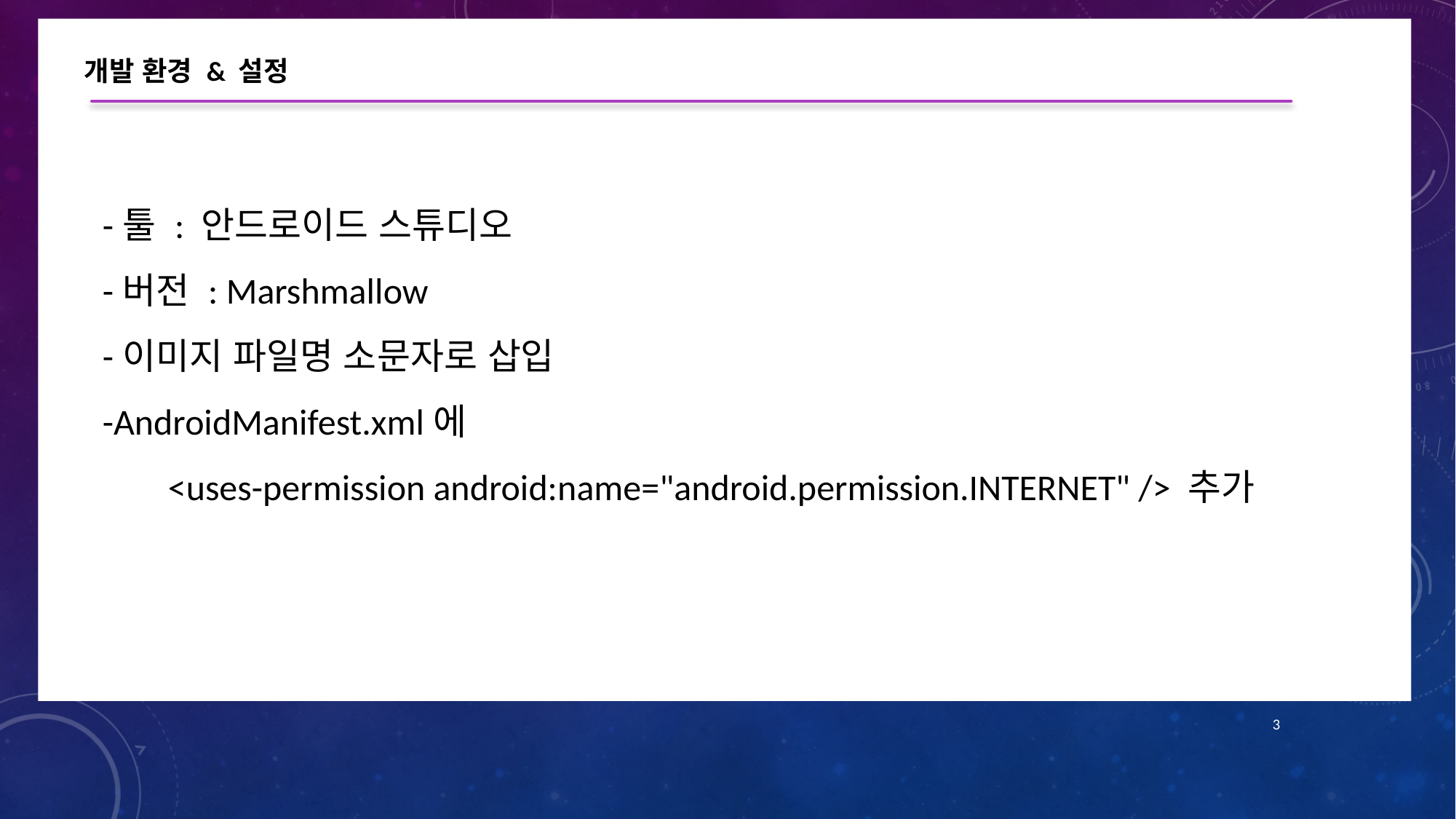

개발 환경 & 설정
-툴 : 안드로이드 스튜디오
-버전 : Marshmallow
-이미지 파일명 소문자로 삽입
-AndroidManifest.xml에
        <uses-permission android:name="android.permission.INTERNET" /> 추가
3